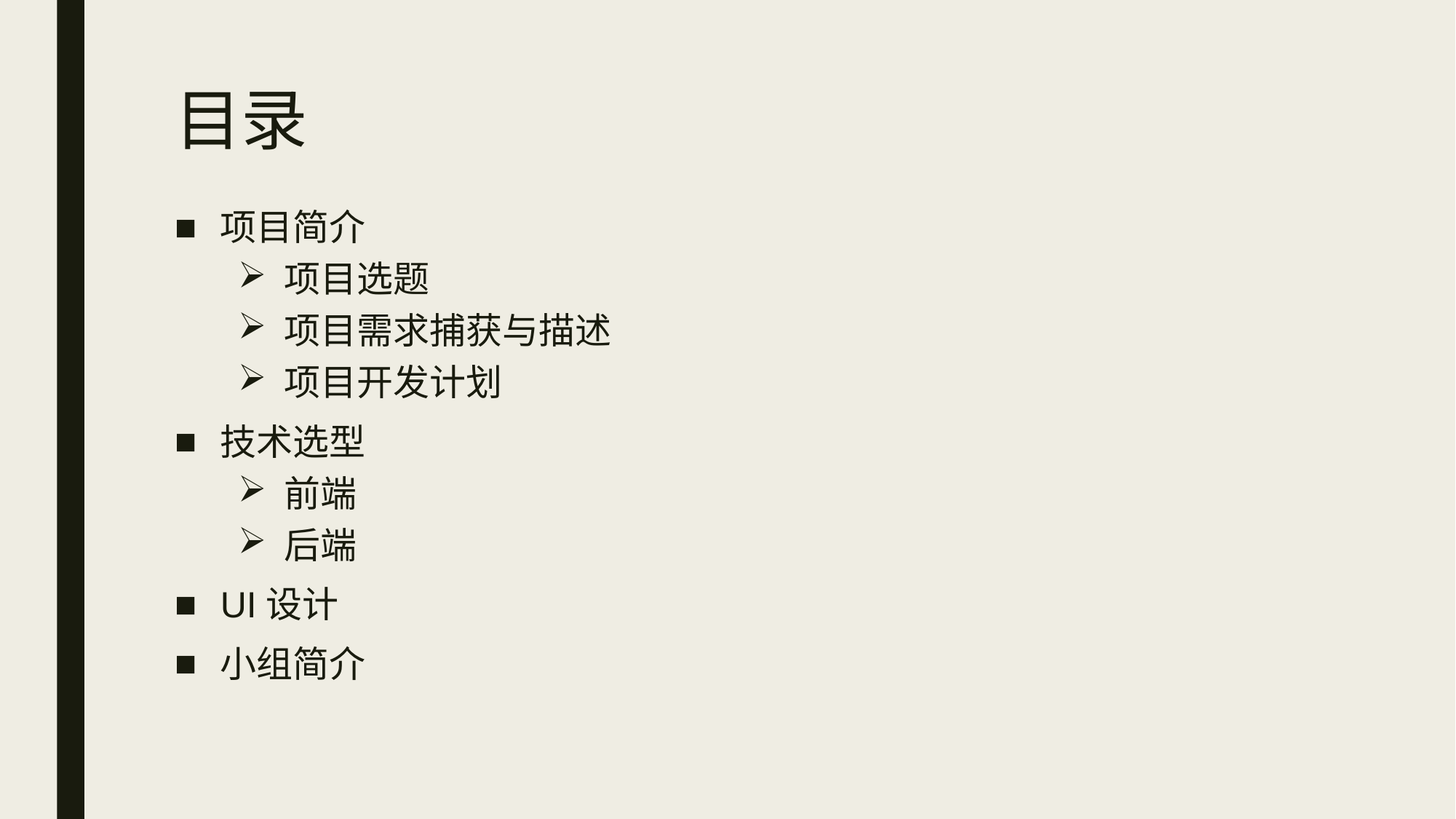

# 目录
项目简介
项目选题
项目需求捕获与描述
项目开发计划
技术选型
前端
后端
UI设计
小组简介